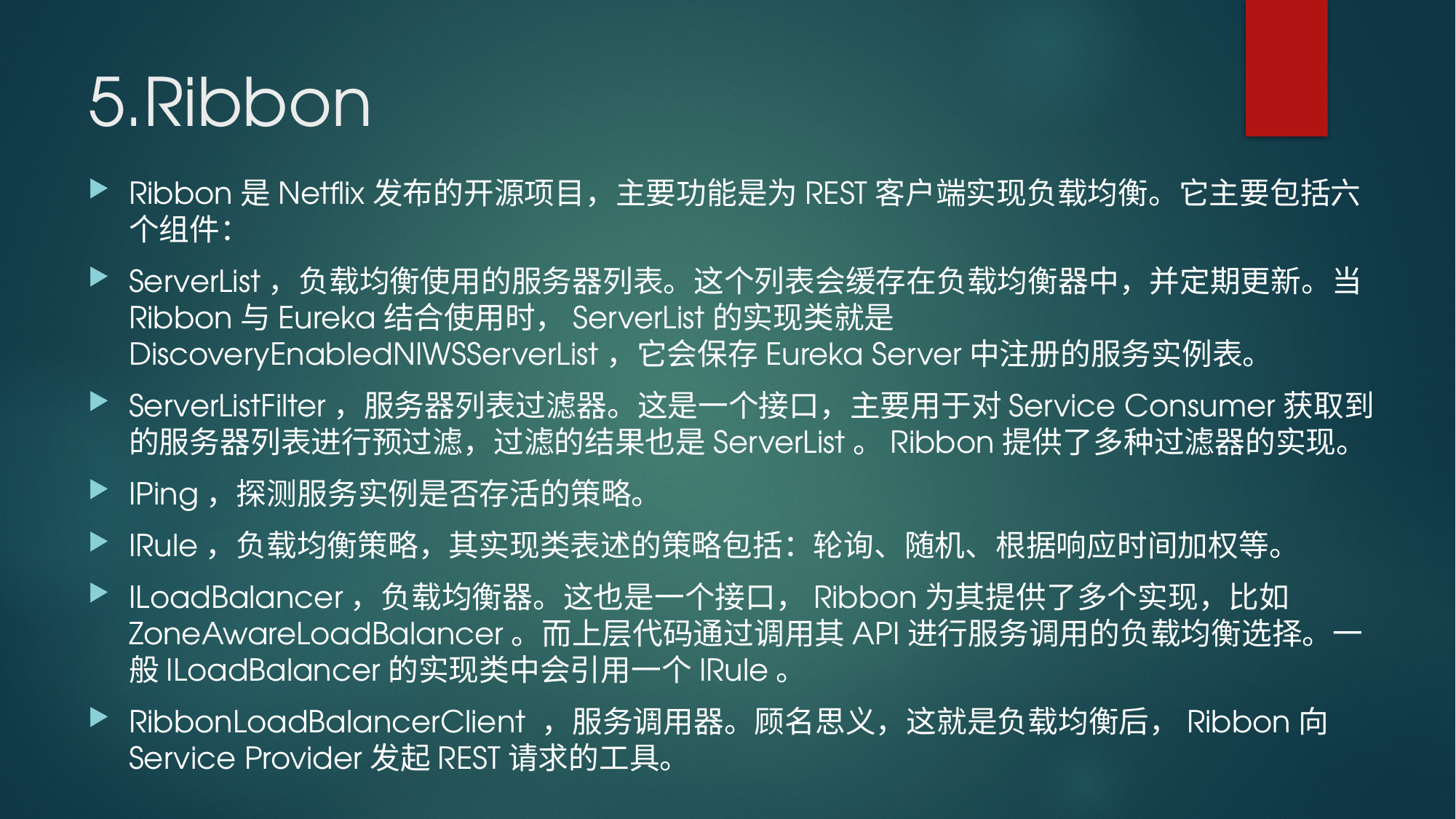

# 5.Ribbon
Ribbon是Netflix发布的开源项目，主要功能是为REST客户端实现负载均衡。它主要包括六个组件：
ServerList，负载均衡使用的服务器列表。这个列表会缓存在负载均衡器中，并定期更新。当Ribbon与Eureka结合使用时，ServerList的实现类就是DiscoveryEnabledNIWSServerList，它会保存Eureka Server中注册的服务实例表。
ServerListFilter，服务器列表过滤器。这是一个接口，主要用于对Service Consumer获取到的服务器列表进行预过滤，过滤的结果也是ServerList。Ribbon提供了多种过滤器的实现。
IPing，探测服务实例是否存活的策略。
IRule，负载均衡策略，其实现类表述的策略包括：轮询、随机、根据响应时间加权等。
ILoadBalancer，负载均衡器。这也是一个接口，Ribbon为其提供了多个实现，比如ZoneAwareLoadBalancer。而上层代码通过调用其API进行服务调用的负载均衡选择。一般ILoadBalancer的实现类中会引用一个IRule。
RibbonLoadBalancerClient ，服务调用器。顾名思义，这就是负载均衡后，Ribbon向Service Provider发起REST请求的工具。